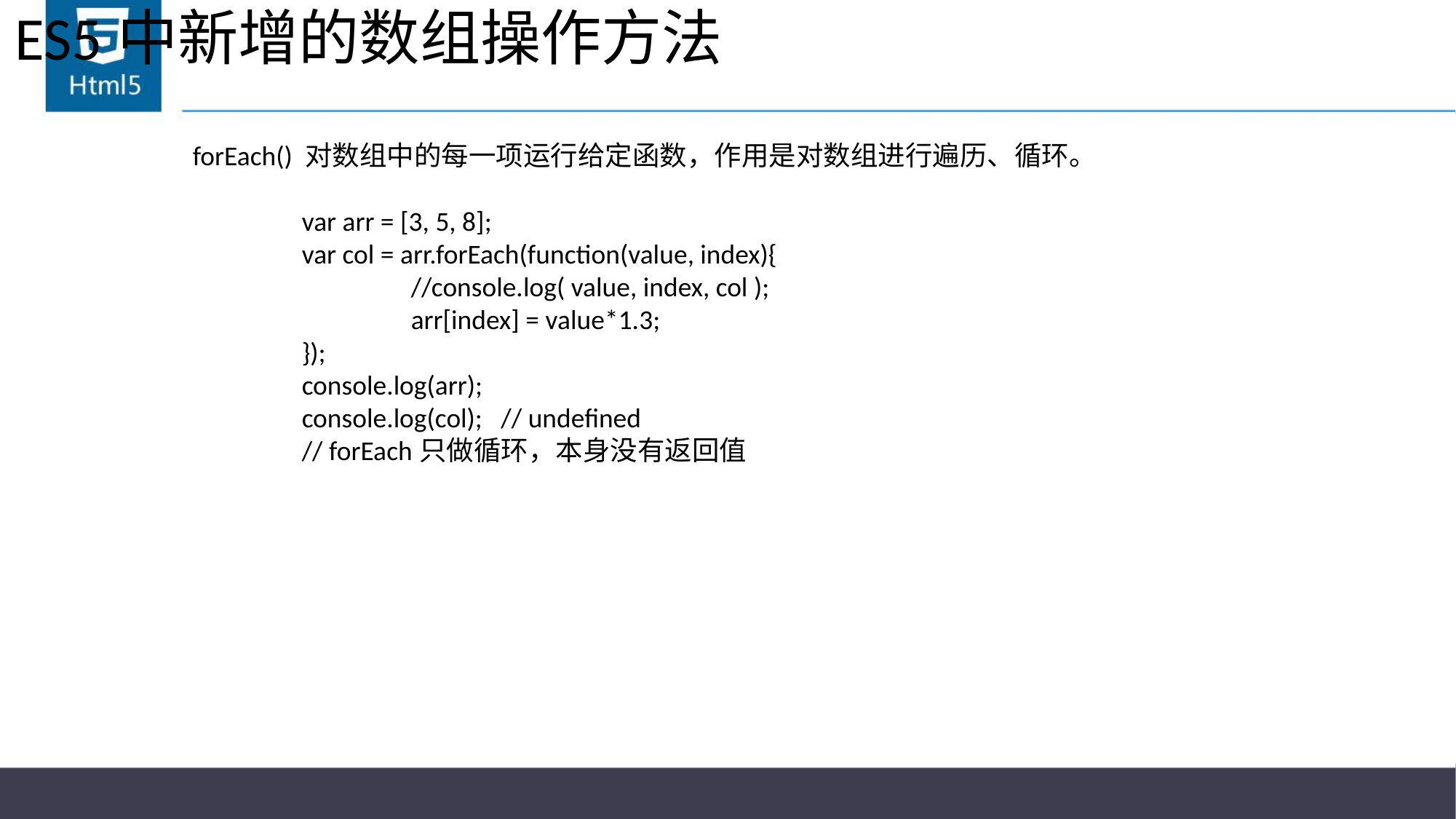

# ES5中新增的数组操作方法
forEach() 对数组中的每一项运行给定函数，作用是对数组进行遍历、循环。

	var arr = [3, 5, 8];
	var col = arr.forEach(function(value, index){
		//console.log( value, index, col );
		arr[index] = value*1.3;
	});
	console.log(arr);
	console.log(col);   // undefined
	// forEach只做循环，本身没有返回值